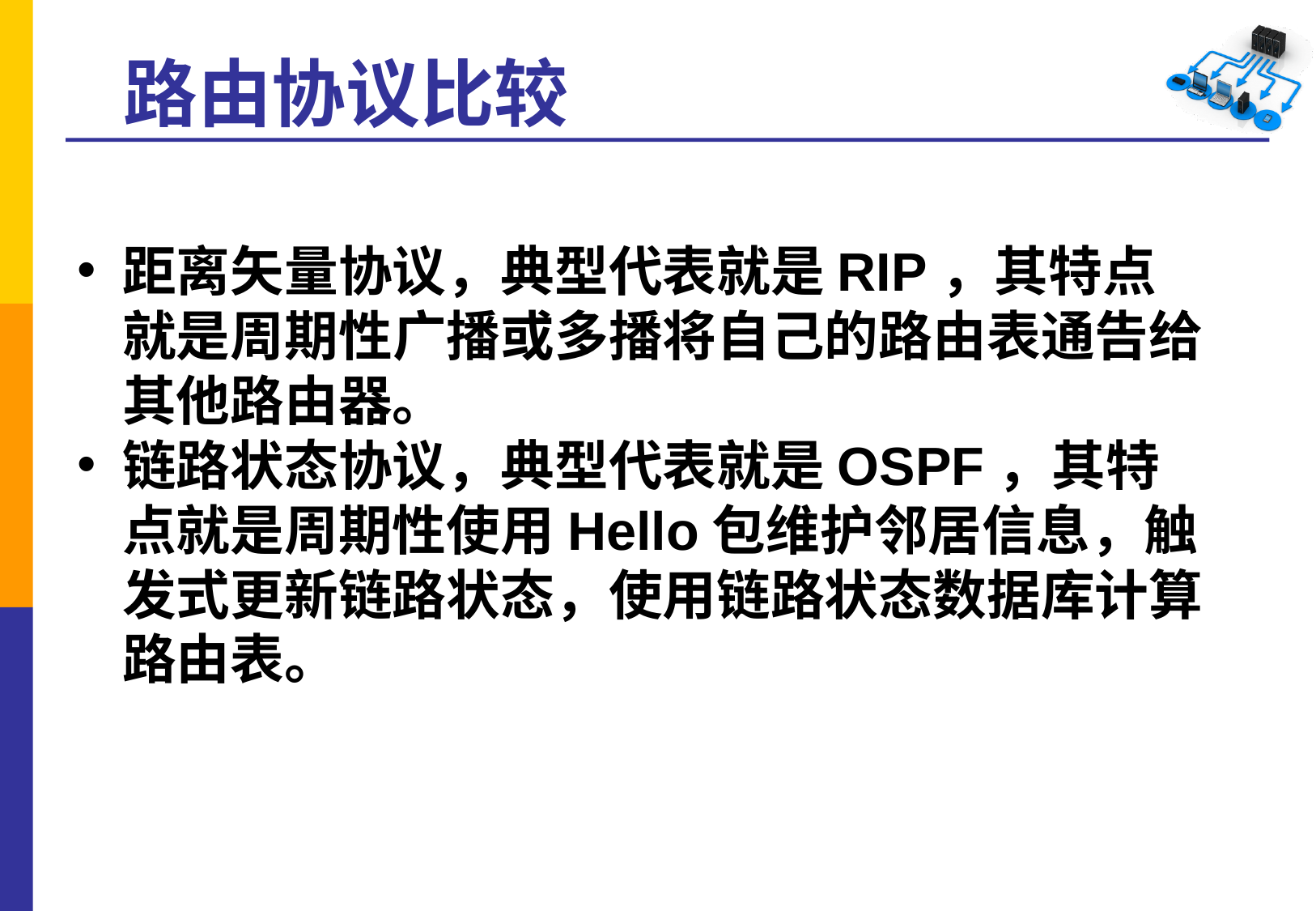

# 路由协议比较
距离矢量协议，典型代表就是RIP，其特点就是周期性广播或多播将自己的路由表通告给其他路由器。
链路状态协议，典型代表就是OSPF，其特点就是周期性使用Hello包维护邻居信息，触发式更新链路状态，使用链路状态数据库计算路由表。